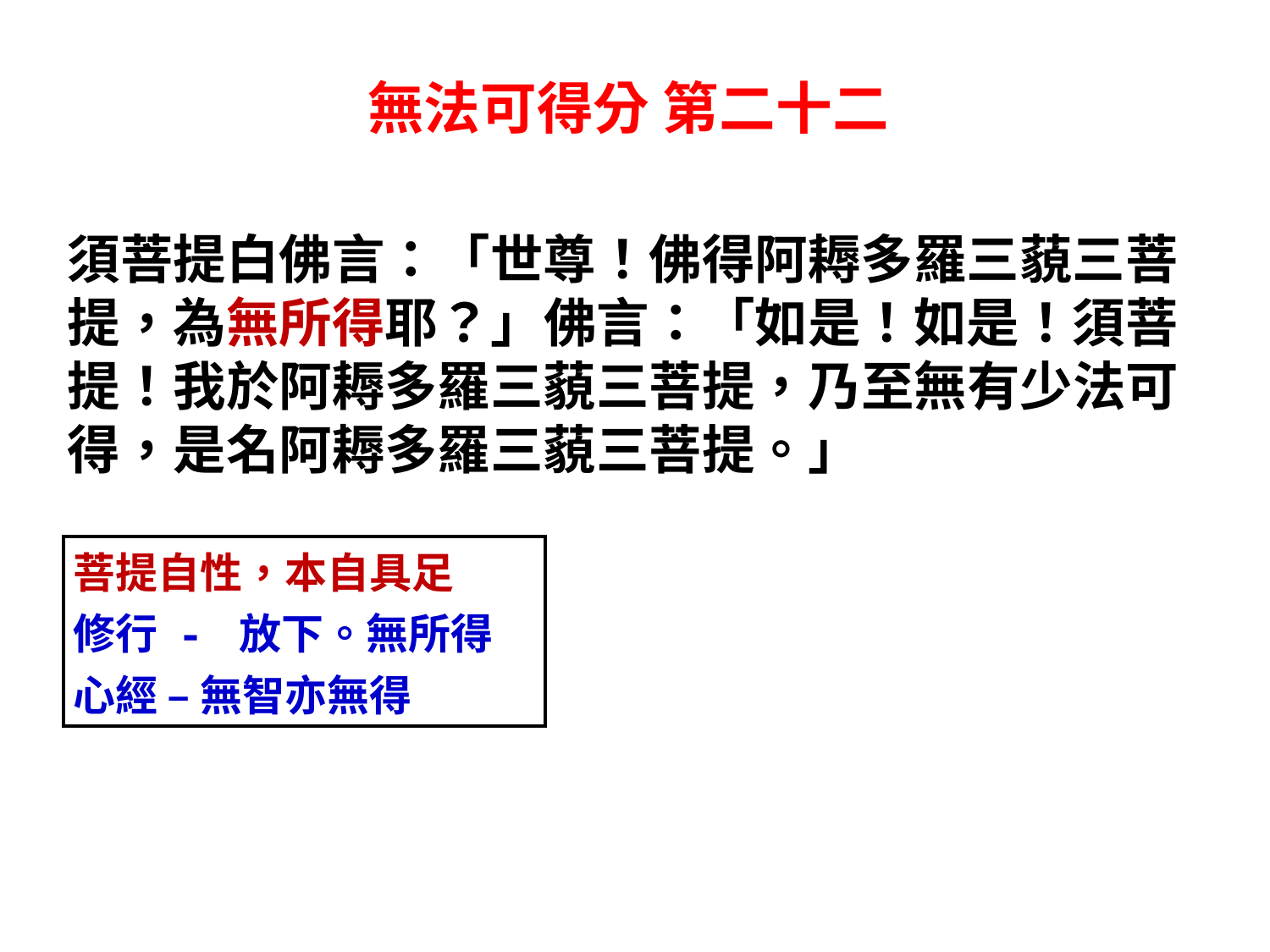

無法可得分 第二十二
須菩提白佛言：「世尊！佛得阿耨多羅三藐三菩提，為無所得耶？」佛言：「如是！如是！須菩提！我於阿耨多羅三藐三菩提，乃至無有少法可得，是名阿耨多羅三藐三菩提。」
菩提自性，本自具足
修行 - 放下。無所得
心經 – 無智亦無得